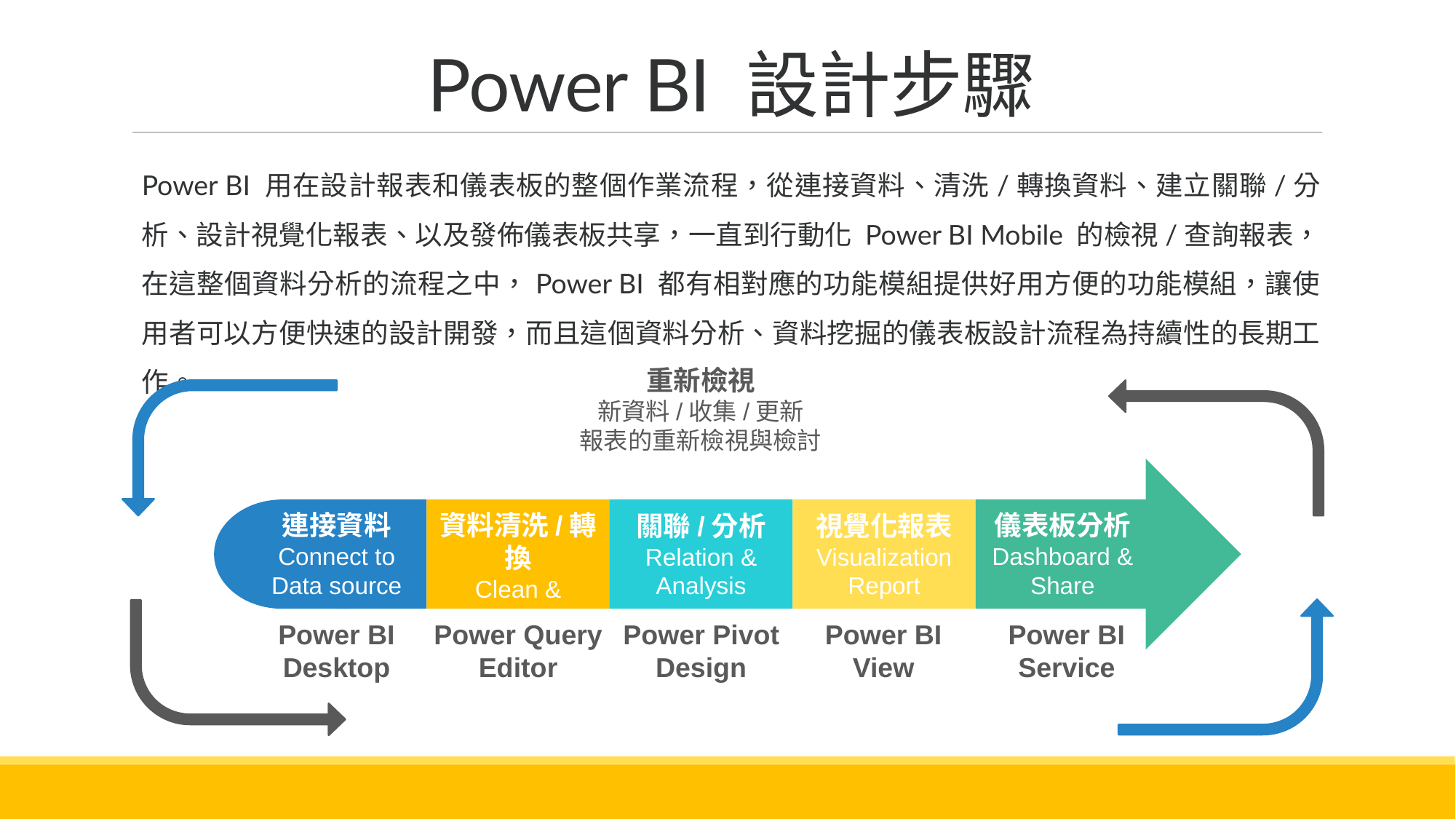

# Power BI 設計步驟
Power BI 用在設計報表和儀表板的整個作業流程，從連接資料、清洗/轉換資料、建立關聯/分析、設計視覺化報表、以及發佈儀表板共享，一直到行動化 Power BI Mobile 的檢視/查詢報表，在這整個資料分析的流程之中，Power BI 都有相對應的功能模組提供好用方便的功能模組，讓使用者可以方便快速的設計開發，而且這個資料分析、資料挖掘的儀表板設計流程為持續性的長期工作。

重新檢視
新資料/收集/更新
報表的重新檢視與檢討

關聯/分析
Relation &
Analysis
視覺化報表
Visualization
Report
連接資料
Connect to
Data source
資料清洗/轉換
Clean &
Transform
儀表板分析
Dashboard &
Share

Power BI Desktop
Power Query Editor
Power Pivot Design
Power BI View
Power BI Service